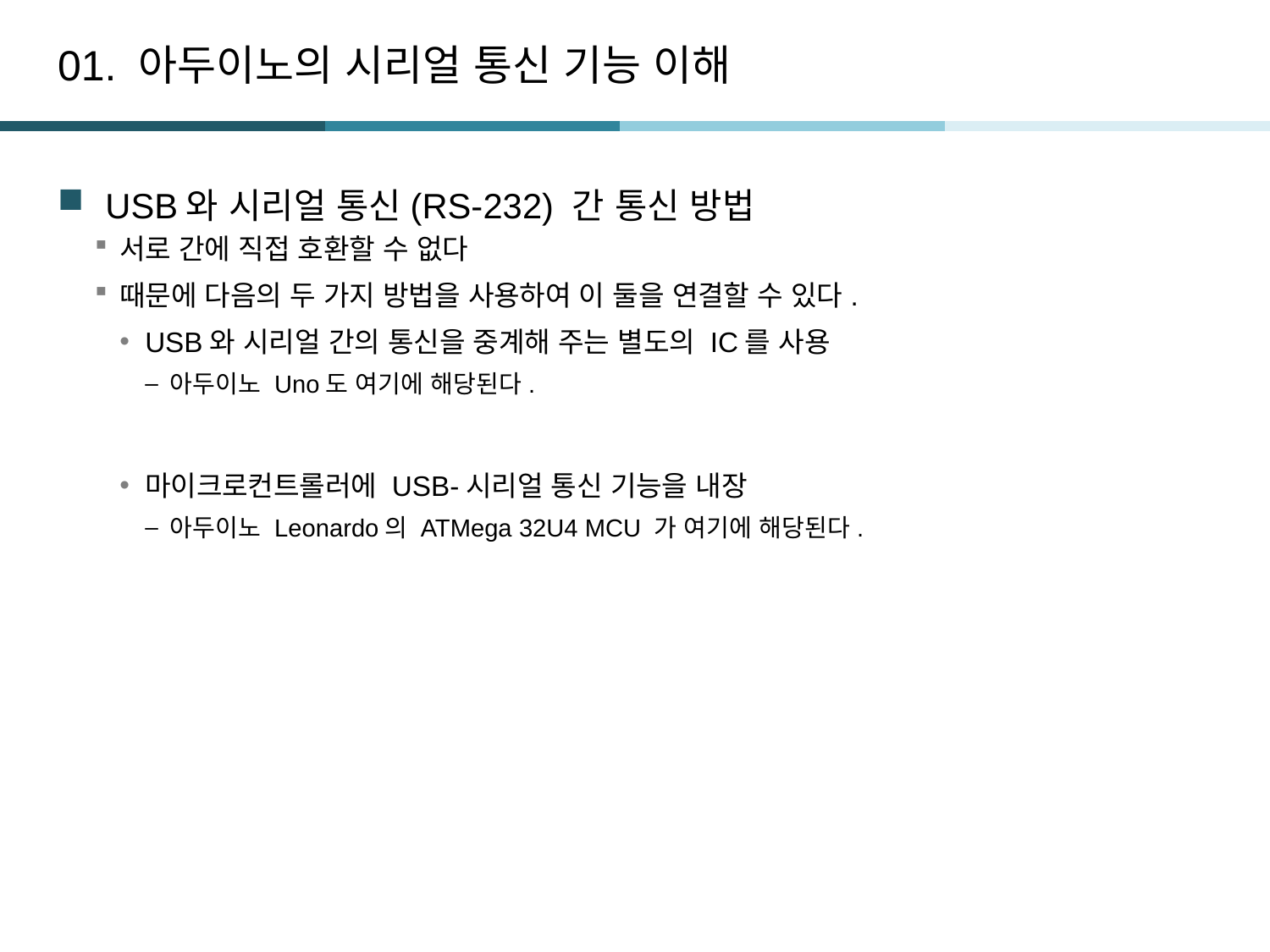

# 01. 아두이노의 시리얼 통신 기능 이해
USB와 시리얼 통신(RS-232) 간 통신 방법
서로 간에 직접 호환할 수 없다
때문에 다음의 두 가지 방법을 사용하여 이 둘을 연결할 수 있다.
USB와 시리얼 간의 통신을 중계해 주는 별도의 IC를 사용
아두이노 Uno도 여기에 해당된다.

마이크로컨트롤러에 USB-시리얼 통신 기능을 내장
아두이노 Leonardo의 ATMega 32U4 MCU 가 여기에 해당된다.